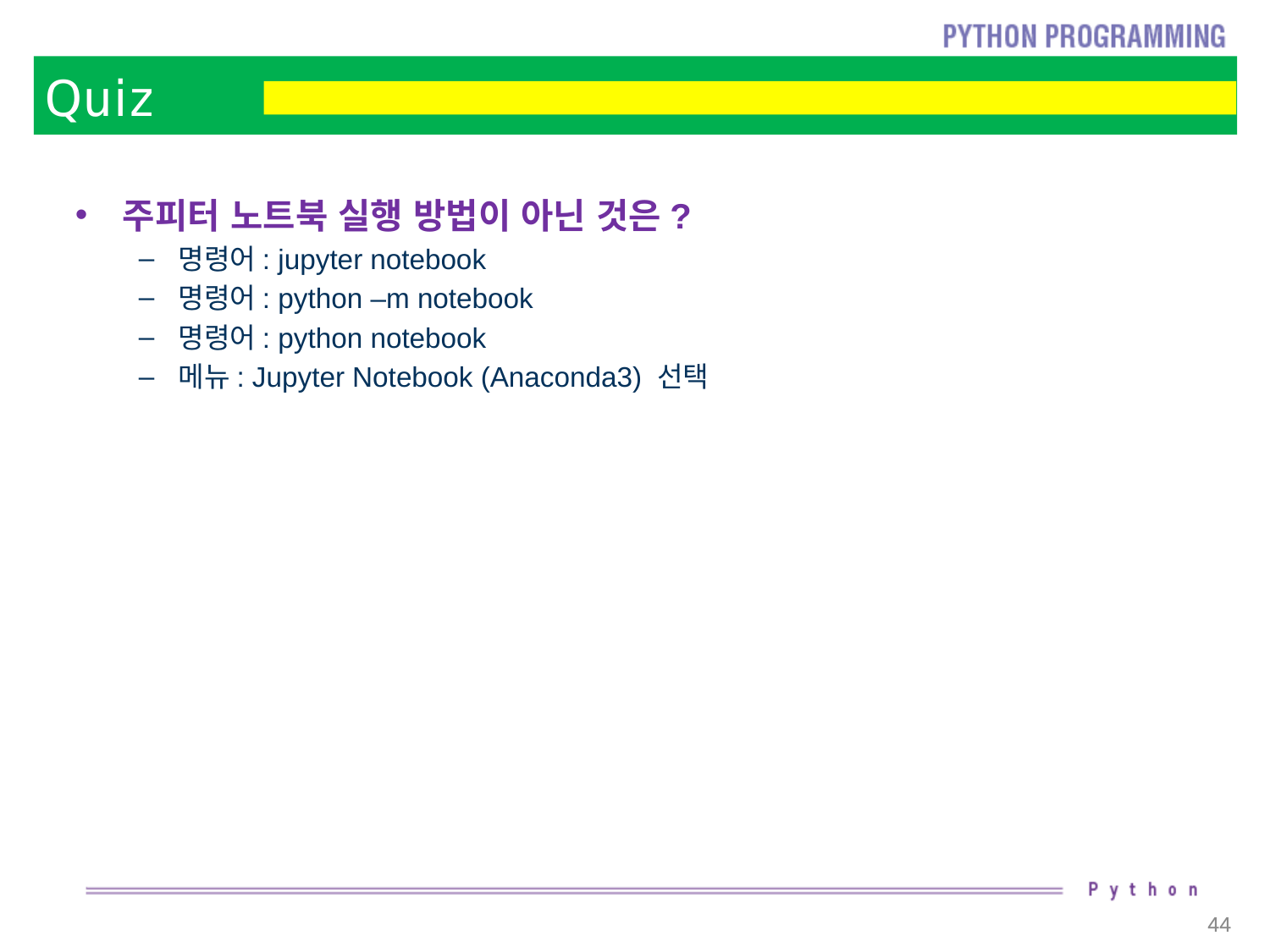

# Quiz

주피터 노트북 실행 방법이 아닌 것은?
명령어: jupyter notebook
명령어: python –m notebook
명령어: python notebook
메뉴: Jupyter Notebook (Anaconda3) 선택

44